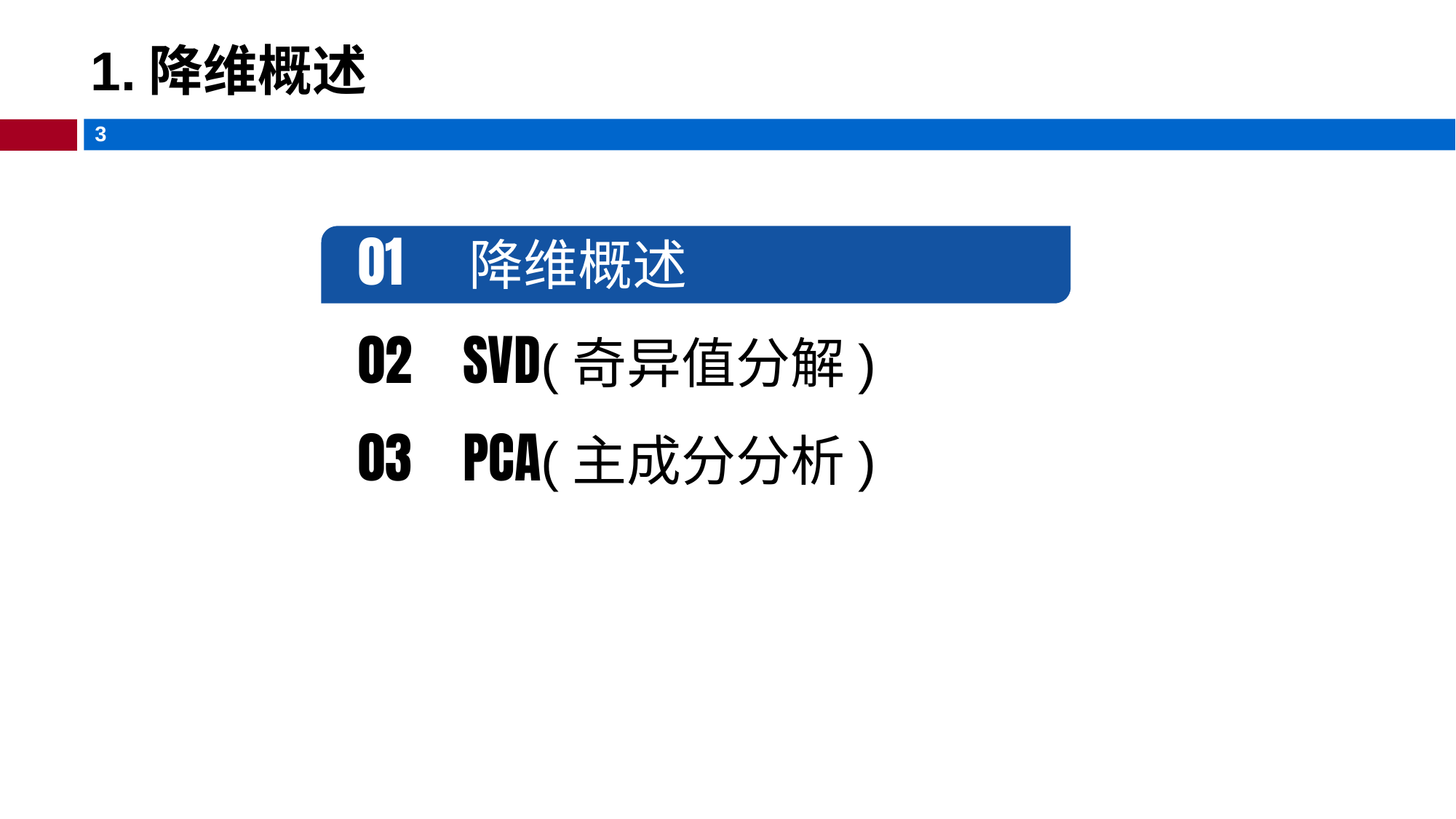

# 1.降维概述
01    降维概述

02    SVD(奇异值分解)
03    PCA(主成分分析)